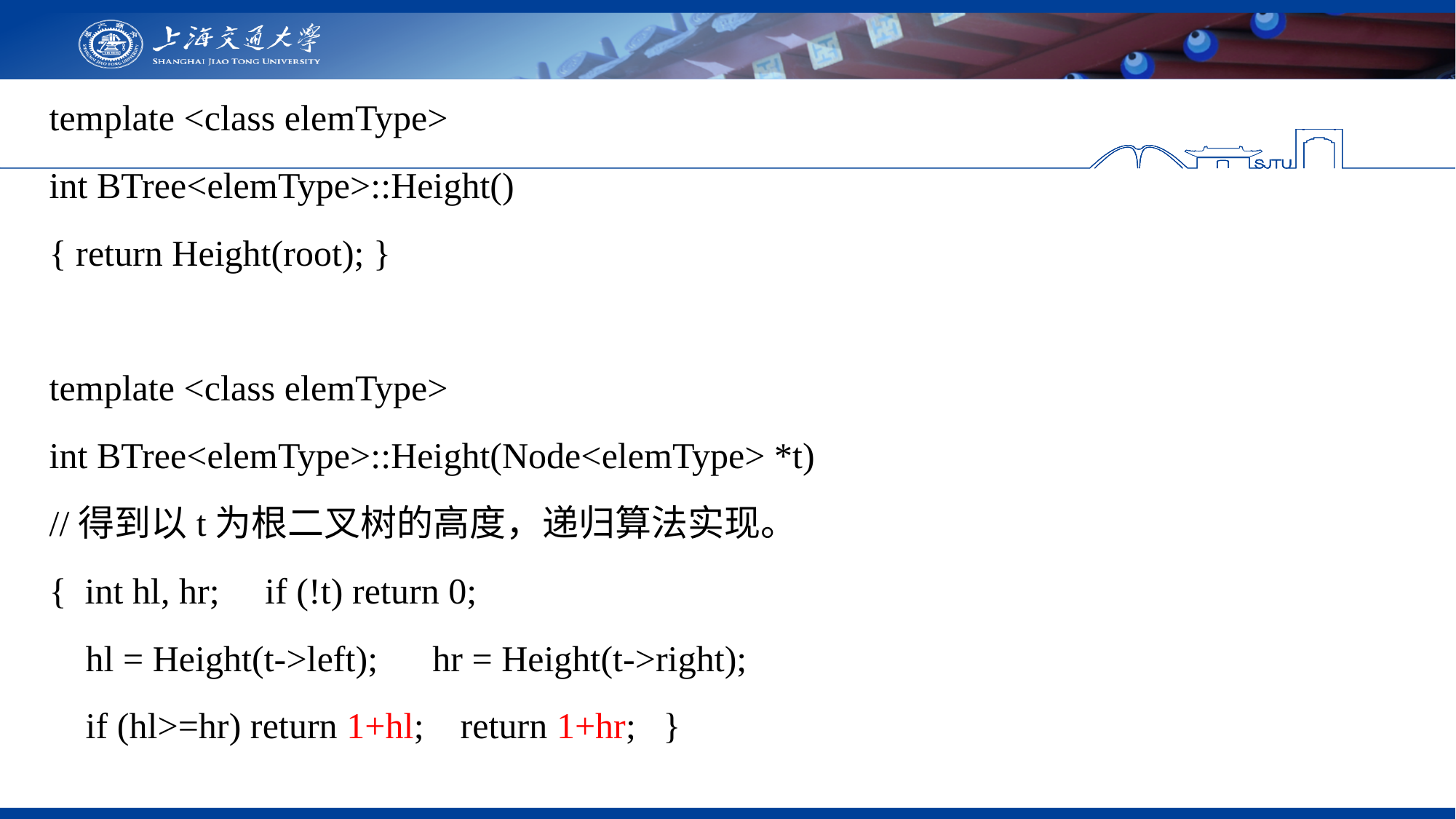

template <class elemType>
int BTree<elemType>::Height()
{ return Height(root); }

template <class elemType>
int BTree<elemType>::Height(Node<elemType> *t)
//得到以t为根二叉树的高度，递归算法实现。
{  int hl, hr;     if (!t) return 0;
    hl = Height(t->left);      hr = Height(t->right);
    if (hl>=hr) return 1+hl;    return 1+hr;   }